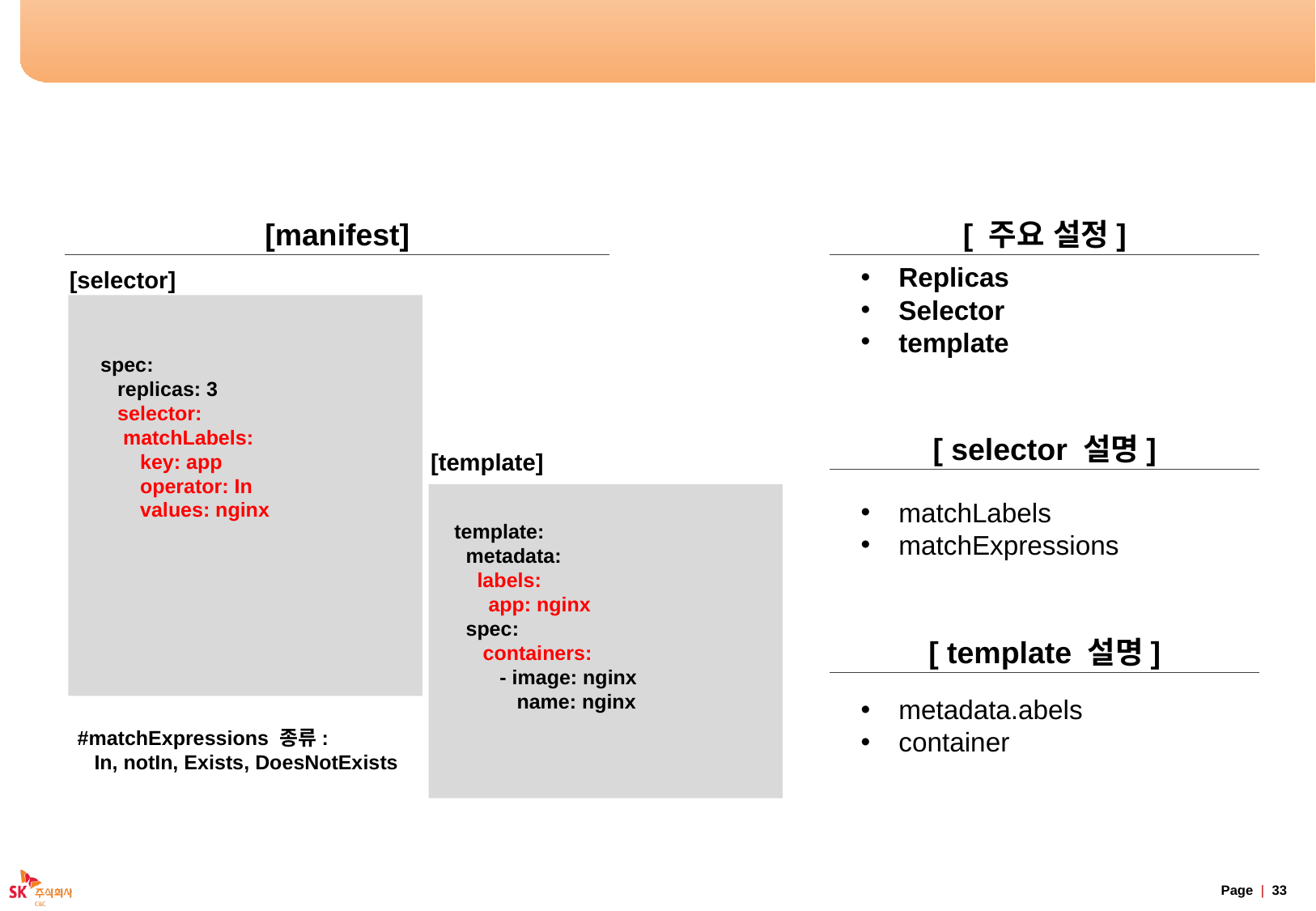

# Deployment 구성요소
[manifest]
[ 주요 설정]
Replicas
Selector
template

[selector]

spec:
   replicas: 3
   selector:
    matchLabels:
       key: app
       operator: In
       values: nginx
[ selector 설명]
[template]

matchLabels
matchExpressions

template:
  metadata:
    labels:
      app: nginx
  spec:
     containers:
        - image: nginx
           name: nginx
[ template 설명]
metadata.abels
container

#matchExpressions 종류:
   In, notIn, Exists, DoesNotExists